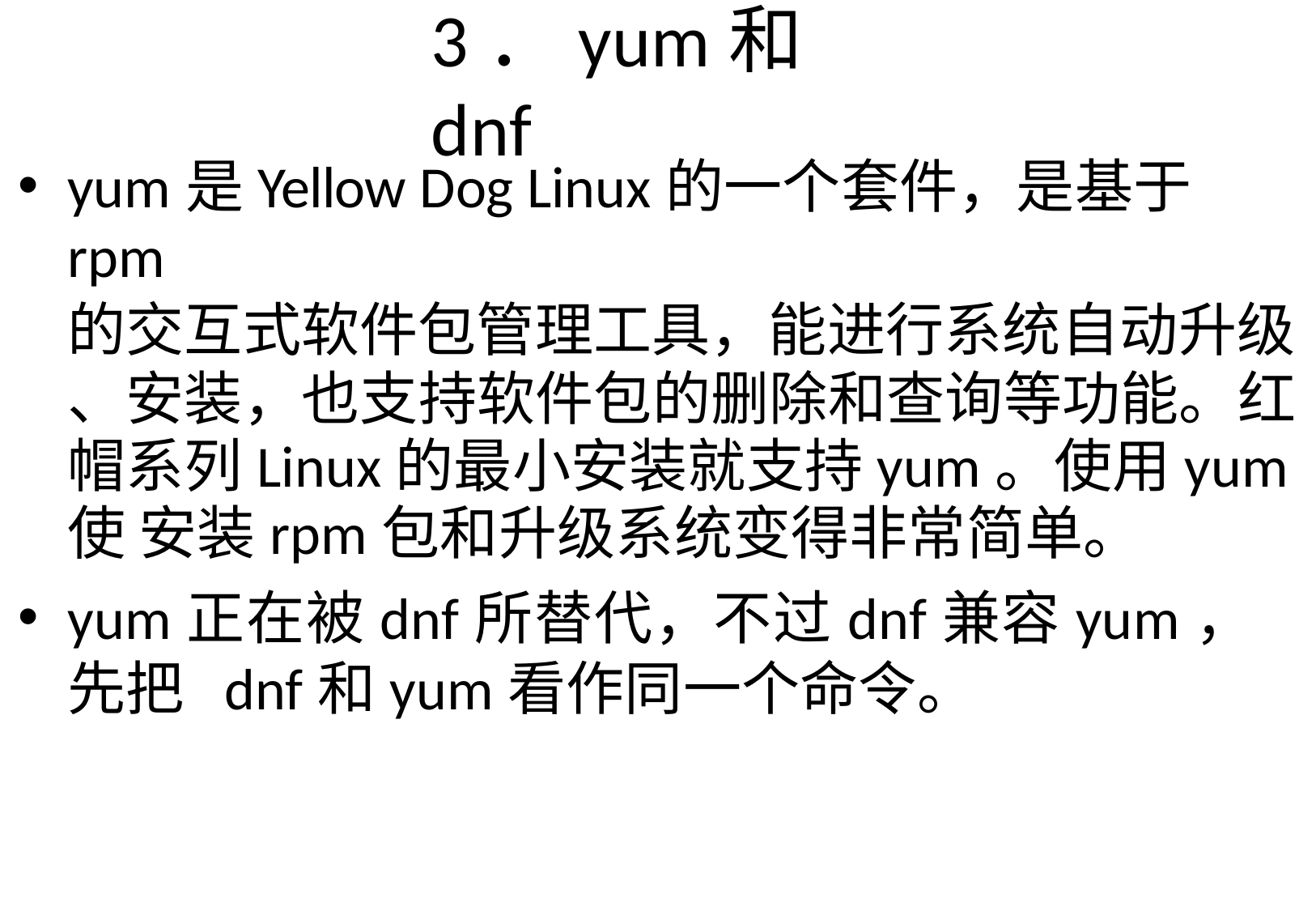

# 3．yum和dnf
yum是Yellow Dog Linux的一个套件，是基于rpm
的交互式软件包管理工具，能进行系统自动升级
、安装，也支持软件包的删除和查询等功能。红 帽系列Linux的最小安装就支持yum。使用yum使 安装rpm包和升级系统变得非常简单。
yum正在被dnf所替代，不过dnf兼容yum，先把  dnf和yum看作同一个命令。